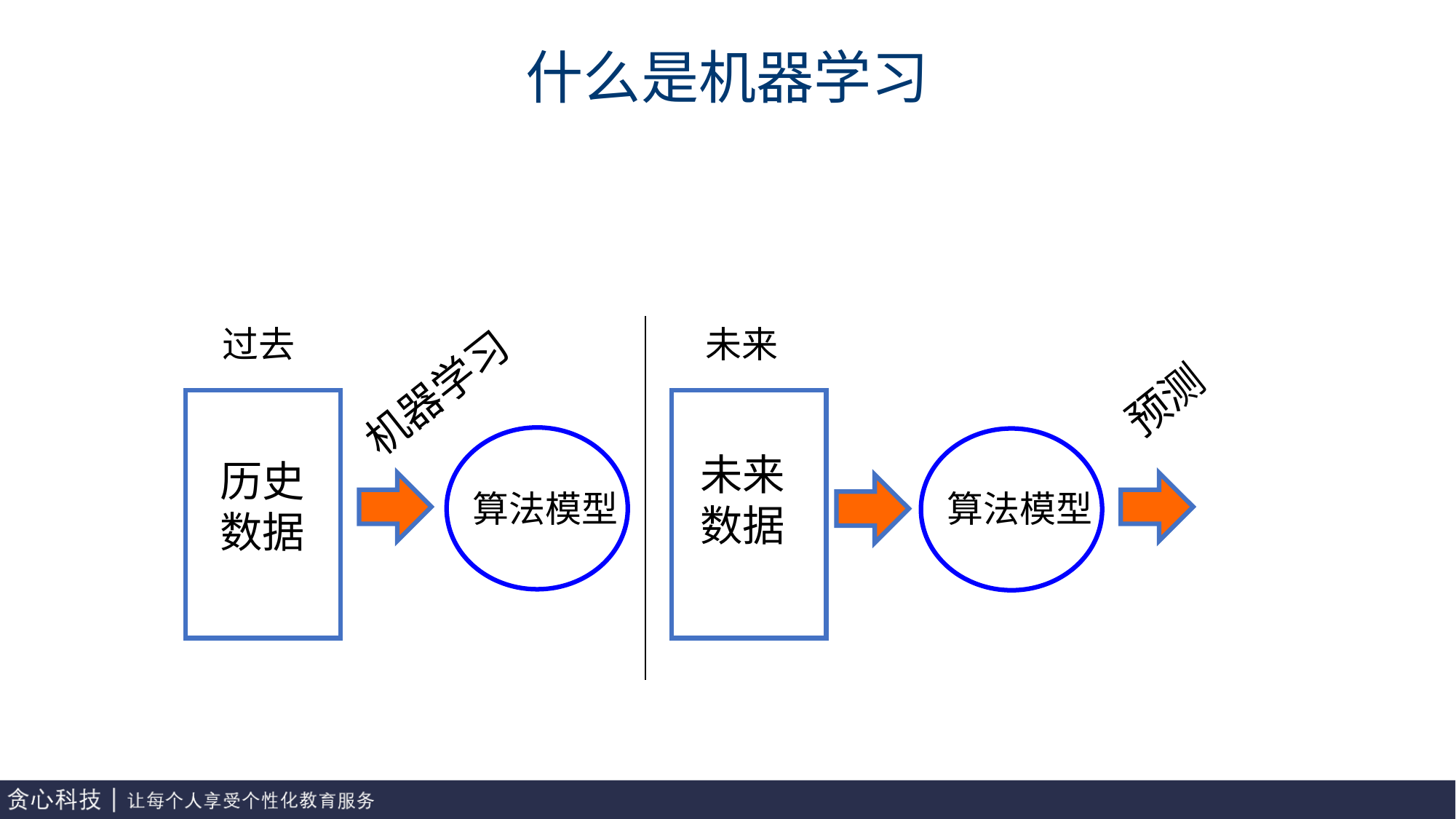

# 什么是机器学习

过去
未来
机器学习
预测

未来
数据
历史
数据

算法模型
算法模型